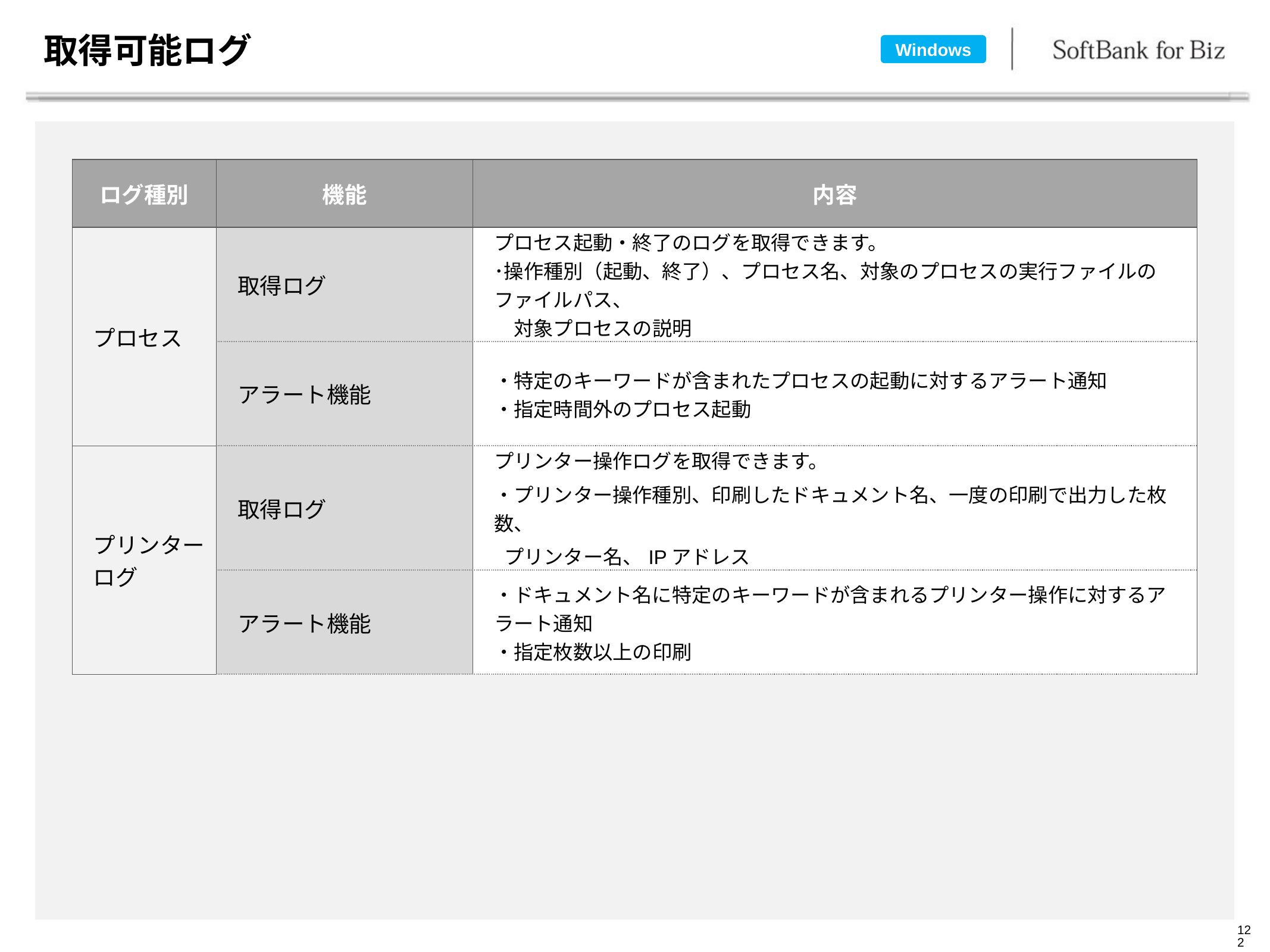

# 取得可能ログ
Windows
| ログ種別 | 機能 | 内容 |
| --- | --- | --- |
| プロセス | 取得ログ | プロセス起動・終了のログを取得できます。 ･操作種別（起動、終了）、プロセス名、対象のプロセスの実行ファイルのファイルパス、 　対象プロセスの説明 |
|  | アラート機能 | ・特定のキーワードが含まれたプロセスの起動に対するアラート通知 ・指定時間外のプロセス起動 |
| プリンターログ | 取得ログ | プリンター操作ログを取得できます。 ・プリンター操作種別、印刷したドキュメント名、一度の印刷で出力した枚数、 プリンター名、IPアドレス |
|  | アラート機能 | ・ドキュメント名に特定のキーワードが含まれるプリンター操作に対するアラート通知 ・指定枚数以上の印刷 |
122